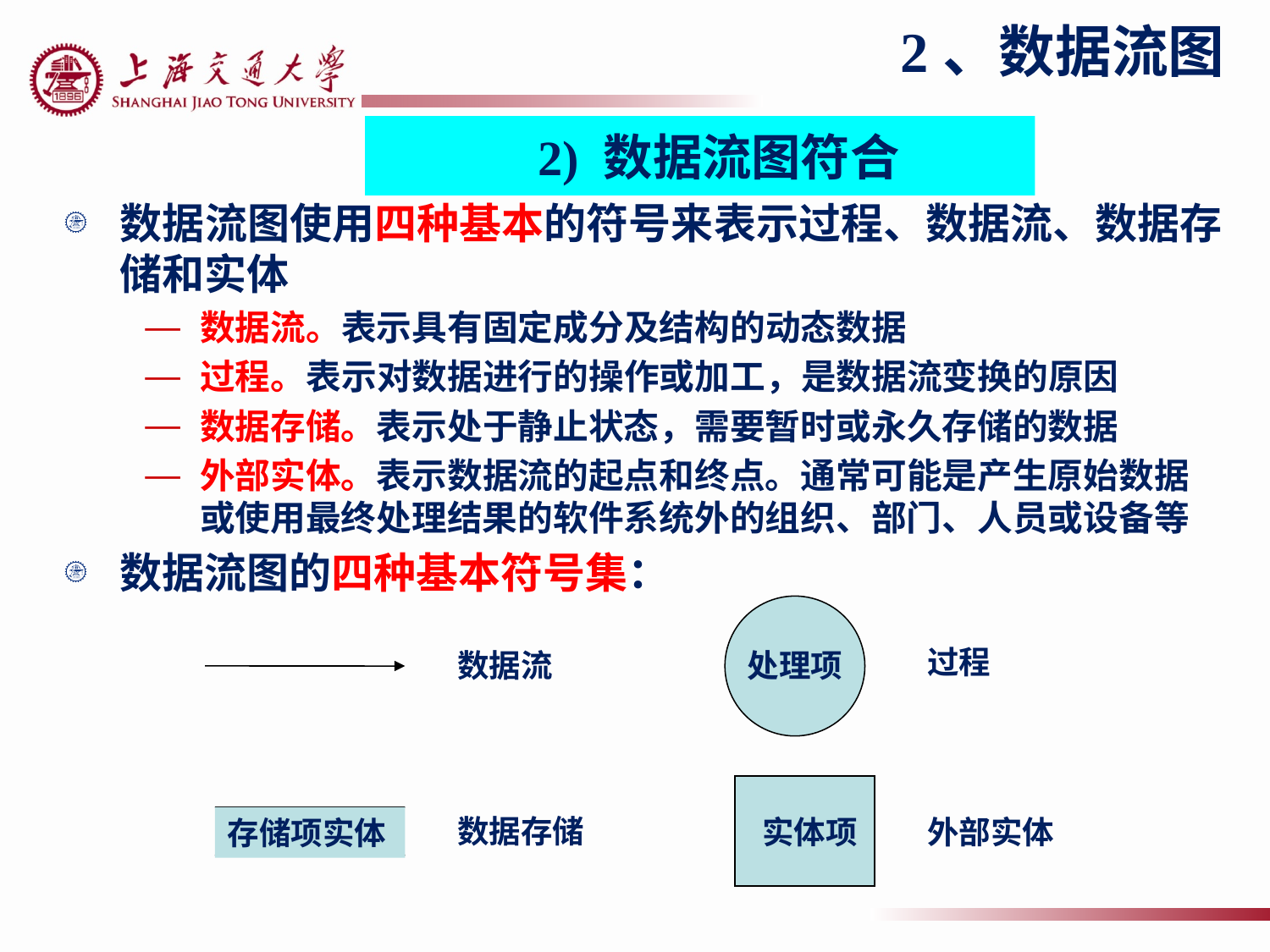

# 2、数据流图
2) 数据流图符合
数据流图使用四种基本的符号来表示过程、数据流、数据存储和实体
数据流。表示具有固定成分及结构的动态数据
过程。表示对数据进行的操作或加工，是数据流变换的原因
数据存储。表示处于静止状态，需要暂时或永久存储的数据
外部实体。表示数据流的起点和终点。通常可能是产生原始数据或使用最终处理结果的软件系统外的组织、部门、人员或设备等
数据流图的四种基本符号集：

处理项
过程
数据流

实体项
数据存储
外部实体

存储项实体